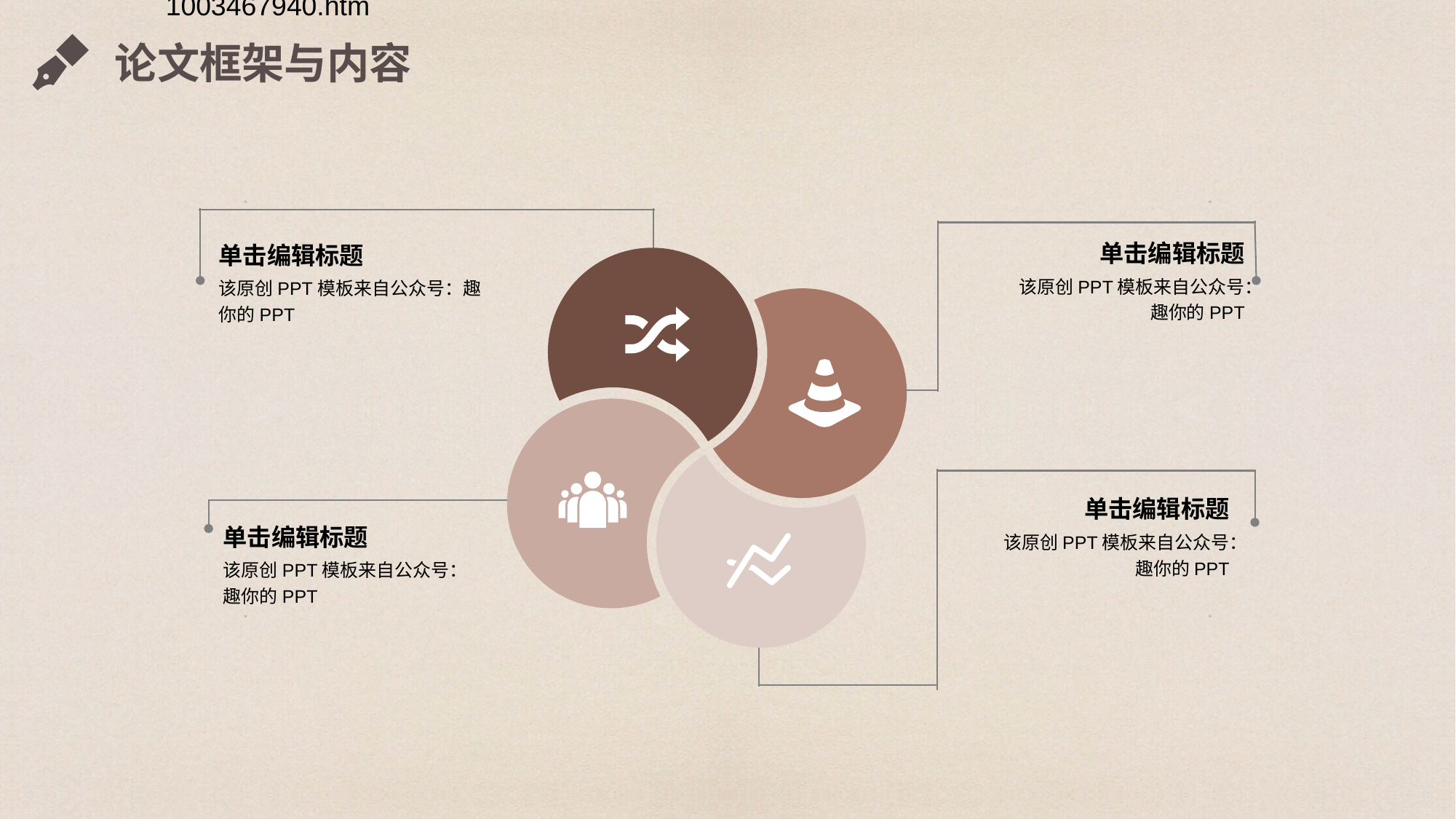

论文框架与内容

单击编辑标题
该原创PPT模板来自公众号：趣你的PPT
单击编辑标题
该原创PPT模板来自公众号：趣你的PPT
单击编辑标题
该原创PPT模板来自公众号：趣你的PPT
单击编辑标题
该原创PPT模板来自公众号：趣你的PPT